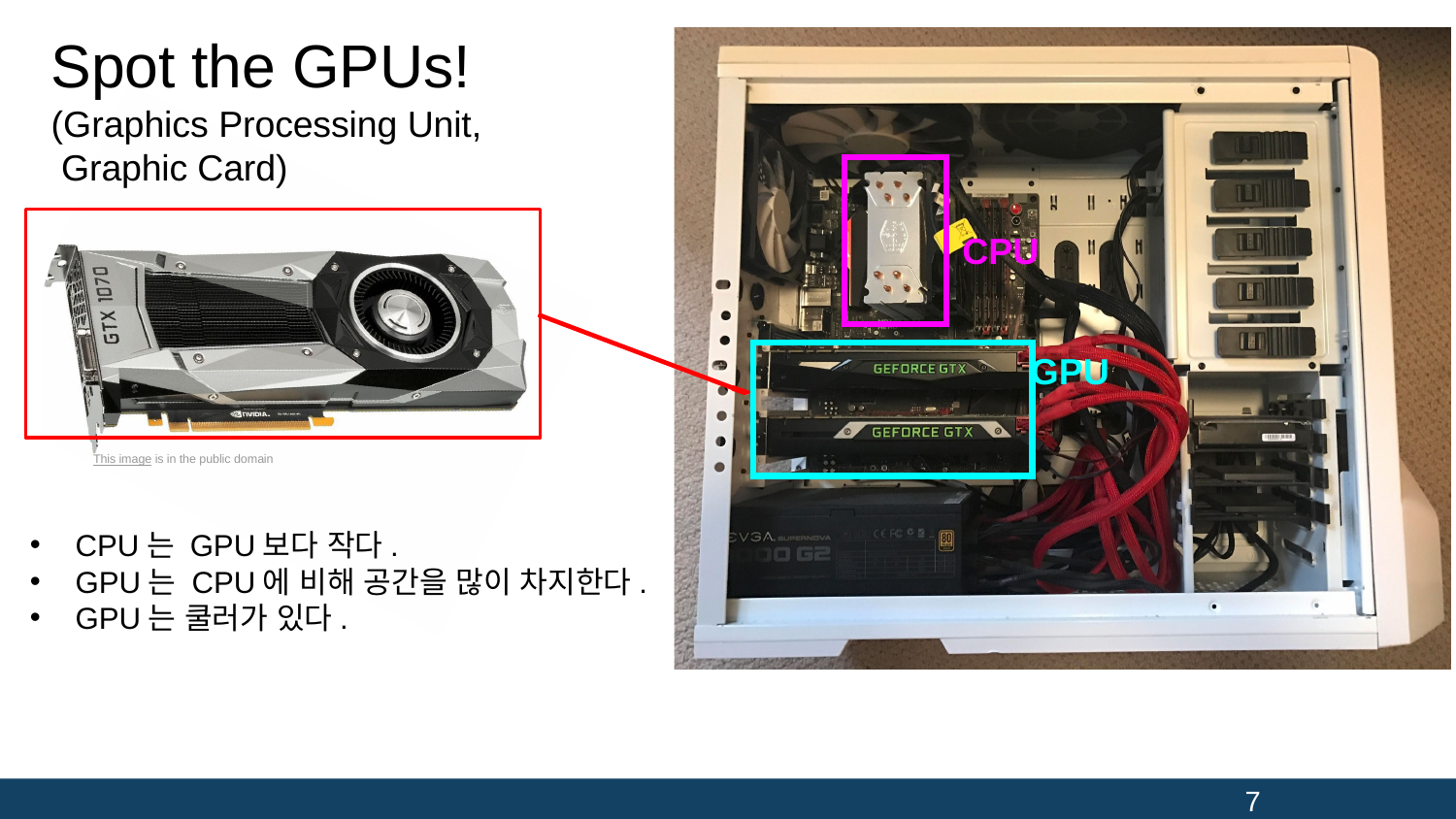

# Spot the GPUs!
(Graphics Processing Unit,
 Graphic Card)

CPU
GPU

This image is in the public domain
CPU는 GPU보다 작다.
GPU는 CPU에 비해 공간을 많이 차지한다.
GPU는 쿨러가 있다.